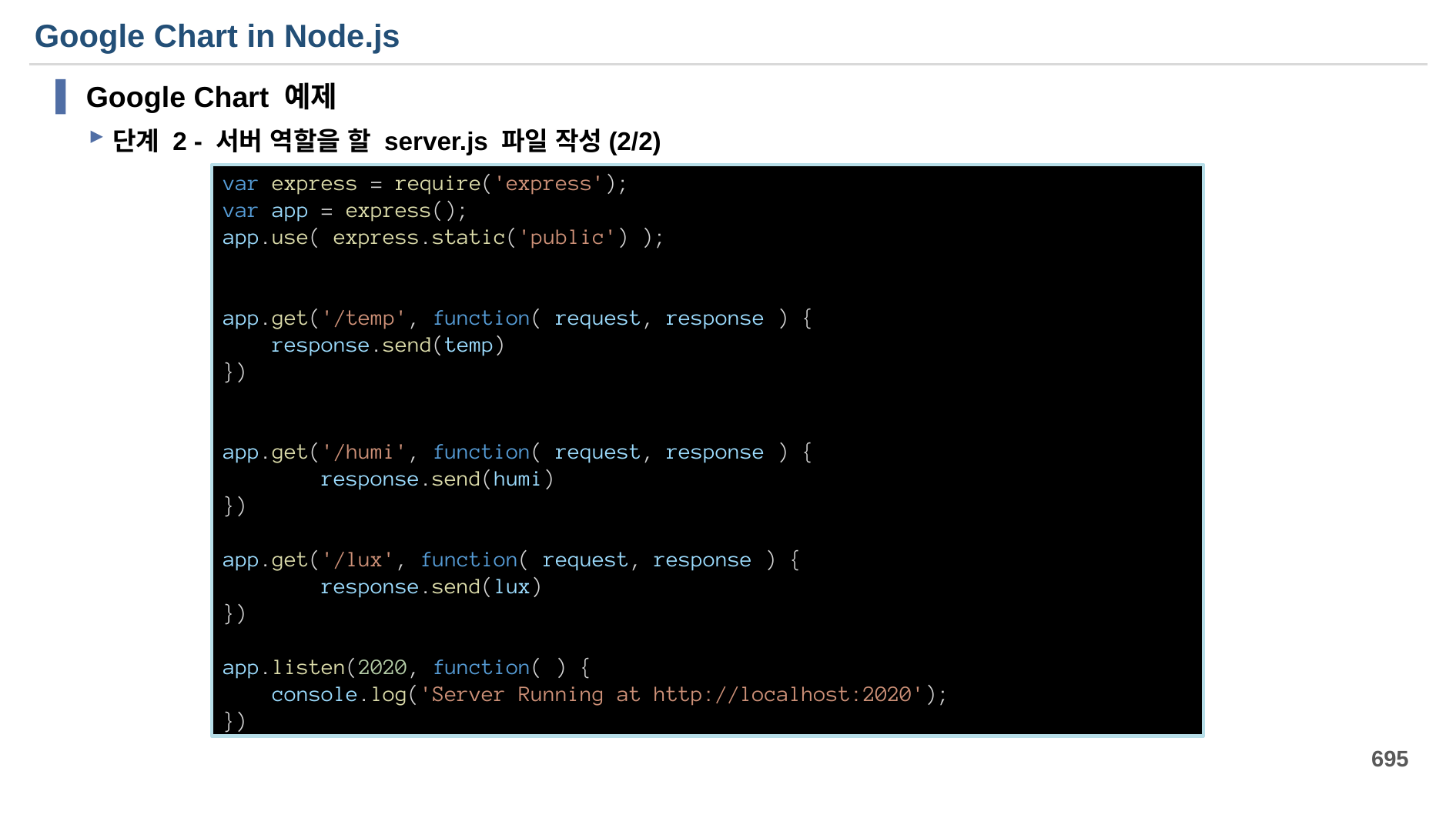

# Google Chart in Node.js
Google Chart 예제
단계 2 - 서버 역할을 할 server.js 파일 작성(2/2)

var express = require('express');
var app = express();
app.use( express.static('public') );
app.get('/temp', function( request, response ) {
    response.send(temp)
})
app.get('/humi', function( request, response ) {
        response.send(humi)
})
app.get('/lux', function( request, response ) {
        response.send(lux)
})

app.listen(2020, function( ) {
    console.log('Server Running at http://localhost:2020');
})
695